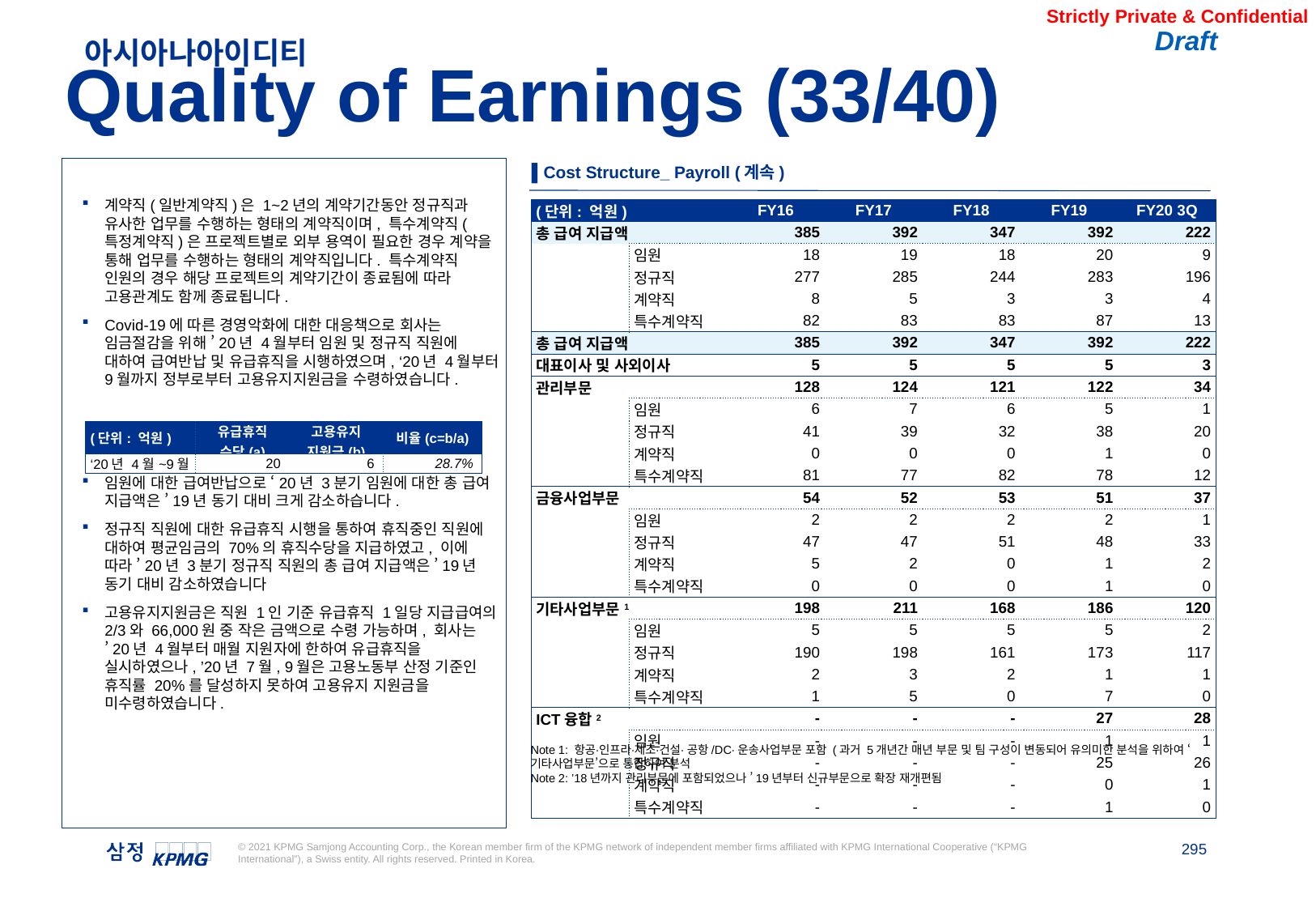

아시아나아이디티
Quality of Earnings (33/40)
▌Cost Structure_ Payroll (계속)

계약직(일반계약직)은 1~2년의 계약기간동안 정규직과 유사한 업무를 수행하는 형태의 계약직이며, 특수계약직(특정계약직)은 프로젝트별로 외부 용역이 필요한 경우 계약을 통해 업무를 수행하는 형태의 계약직입니다. 특수계약직 인원의 경우 해당 프로젝트의 계약기간이 종료됨에 따라 고용관계도 함께 종료됩니다.
Covid-19에 따른 경영악화에 대한 대응책으로 회사는 임금절감을 위해 ’20년 4월부터 임원 및 정규직 직원에 대하여 급여반납 및 유급휴직을 시행하였으며, ‘20년 4월부터 9월까지 정부로부터 고용유지지원금을 수령하였습니다.

임원에 대한 급여반납으로 ‘20년 3분기 임원에 대한 총 급여 지급액은 ’19년 동기 대비 크게 감소하습니다.
정규직 직원에 대한 유급휴직 시행을 통하여 휴직중인 직원에 대하여 평균임금의 70%의 휴직수당을 지급하였고, 이에 따라 ’20년 3분기 정규직 직원의 총 급여 지급액은 ’19년 동기 대비 감소하였습니다
고용유지지원금은 직원 1인 기준 유급휴직 1일당 지급급여의 2/3와 66,000원 중 작은 금액으로 수령 가능하며, 회사는 ’20년 4월부터 매월 지원자에 한하여 유급휴직을 실시하였으나, ’20년 7월, 9월은 고용노동부 산정 기준인 휴직률 20%를 달성하지 못하여 고용유지 지원금을 미수령하였습니다.
| (단위: 억원) |  | FY16 | FY17 | FY18 | FY19 | FY20 3Q |
| --- | --- | --- | --- | --- | --- | --- |
| 총 급여 지급액 |  | 385 | 392 | 347 | 392 | 222 |
|  | 임원 | 18 | 19 | 18 | 20 | 9 |
|  | 정규직 | 277 | 285 | 244 | 283 | 196 |
|  | 계약직 | 8 | 5 | 3 | 3 | 4 |
|  | 특수계약직 | 82 | 83 | 83 | 87 | 13 |
| 총 급여 지급액 |  | 385 | 392 | 347 | 392 | 222 |
| 대표이사 및 사외이사 |  | 5 | 5 | 5 | 5 | 3 |
| 관리부문 |  | 128 | 124 | 121 | 122 | 34 |
|  | 임원 | 6 | 7 | 6 | 5 | 1 |
|  | 정규직 | 41 | 39 | 32 | 38 | 20 |
|  | 계약직 | 0 | 0 | 0 | 1 | 0 |
|  | 특수계약직 | 81 | 77 | 82 | 78 | 12 |
| 금융사업부문 |  | 54 | 52 | 53 | 51 | 37 |
|  | 임원 | 2 | 2 | 2 | 2 | 1 |
|  | 정규직 | 47 | 47 | 51 | 48 | 33 |
|  | 계약직 | 5 | 2 | 0 | 1 | 2 |
|  | 특수계약직 | 0 | 0 | 0 | 1 | 0 |
| 기타사업부문1 |  | 198 | 211 | 168 | 186 | 120 |
|  | 임원 | 5 | 5 | 5 | 5 | 2 |
|  | 정규직 | 190 | 198 | 161 | 173 | 117 |
|  | 계약직 | 2 | 3 | 2 | 1 | 1 |
|  | 특수계약직 | 1 | 5 | 0 | 7 | 0 |
| ICT융합2 |  | - | - | - | 27 | 28 |
|  | 임원 | - | - | - | 1 | 1 |
|  | 정규직 | - | - | - | 25 | 26 |
|  | 계약직 | - | - | - | 0 | 1 |
|  | 특수계약직 | - | - | - | 1 | 0 |
| (단위: 억원) | 유급휴직 수당(a) | 고용유지 지원금(b) | 비율(c=b/a) |
| --- | --- | --- | --- |
| ‘20년 4월~9월 | 20 | 6 | 28.7% |
Note 1: 항공∙인프라∙제조∙건설∙ 공항/DC∙운송사업부문 포함 (과거 5개년간 매년 부문 및 팀 구성이 변동되어 유의미한 분석을 위하여 ‘기타사업부문’으로 통합하여 분석
Note 2: ’18년까지 관리부문에 포함되었으나 ’19년부터 신규부문으로 확장 재개편됨